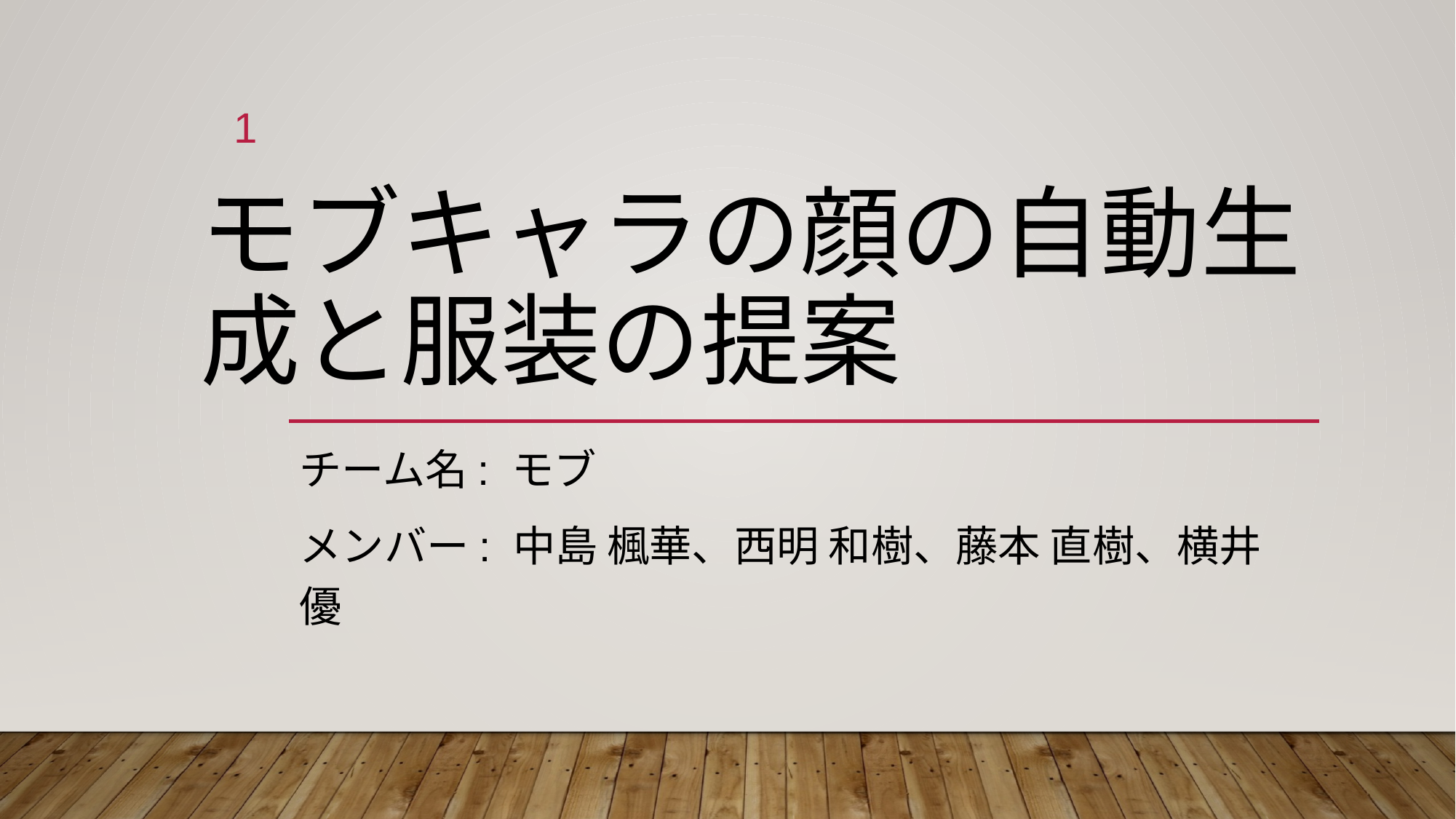

1
# モブキャラの顔の自動生成と服装の提案
チーム名: モブ
メンバー: 中島 楓華、西明 和樹、藤本 直樹、横井 優